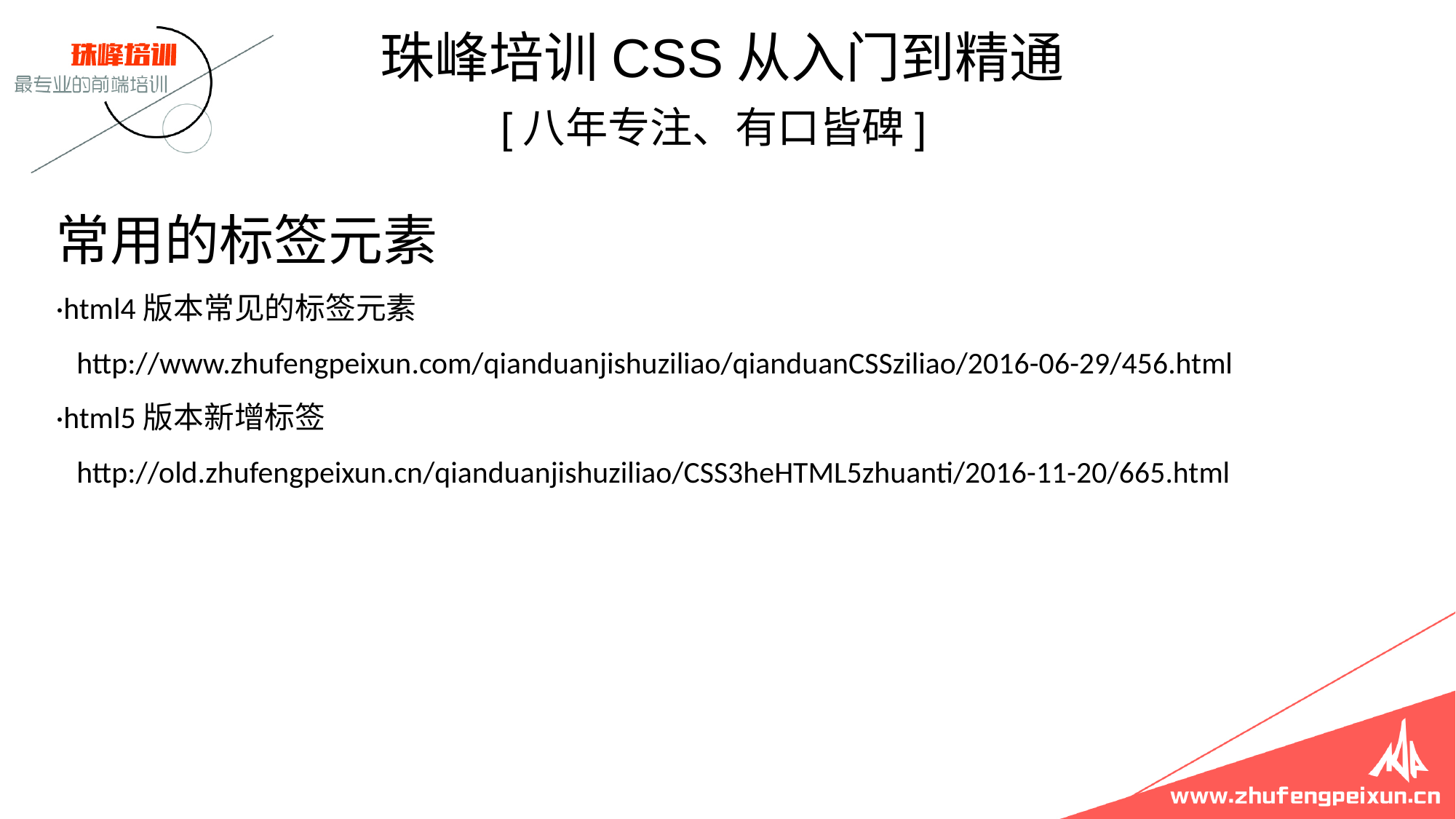

珠峰培训CSS从入门到精通
        [八年专注、有口皆碑]
# 常用的标签元素 ·html4版本常见的标签元素 http://www.zhufengpeixun.com/qianduanjishuziliao/qianduanCSSziliao/2016-06-29/456.html ·html5版本新增标签 http://old.zhufengpeixun.cn/qianduanjishuziliao/CSS3heHTML5zhuanti/2016-11-20/665.html